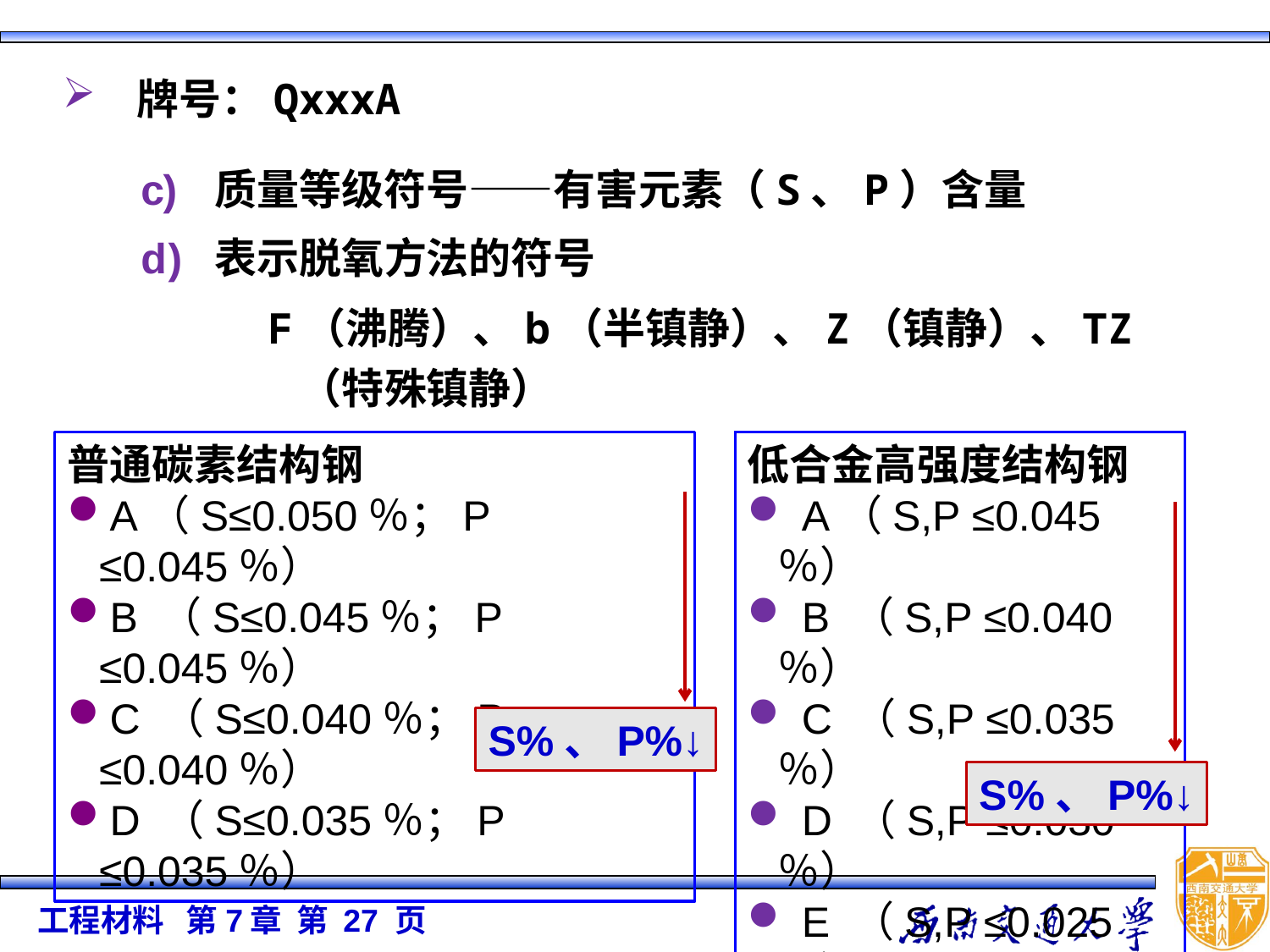

牌号：QxxxA
质量等级符号——有害元素（S、P）含量
表示脱氧方法的符号
F（沸腾）、b（半镇静）、Z（镇静）、TZ（特殊镇静）
普通碳素结构钢
A（S≤0.050％；P ≤0.045％）
B （S≤0.045％；P ≤0.045％）
C （S≤0.040％；P ≤0.040％）
D （S≤0.035％；P ≤0.035％）
低合金高强度结构钢
 A（S,P ≤0.045％）
 B （S,P ≤0.040％）
 C （S,P ≤0.035％）
 D （S,P ≤0.030％）
 E （S,P ≤0.025％）
S%、P%↓
S%、P%↓